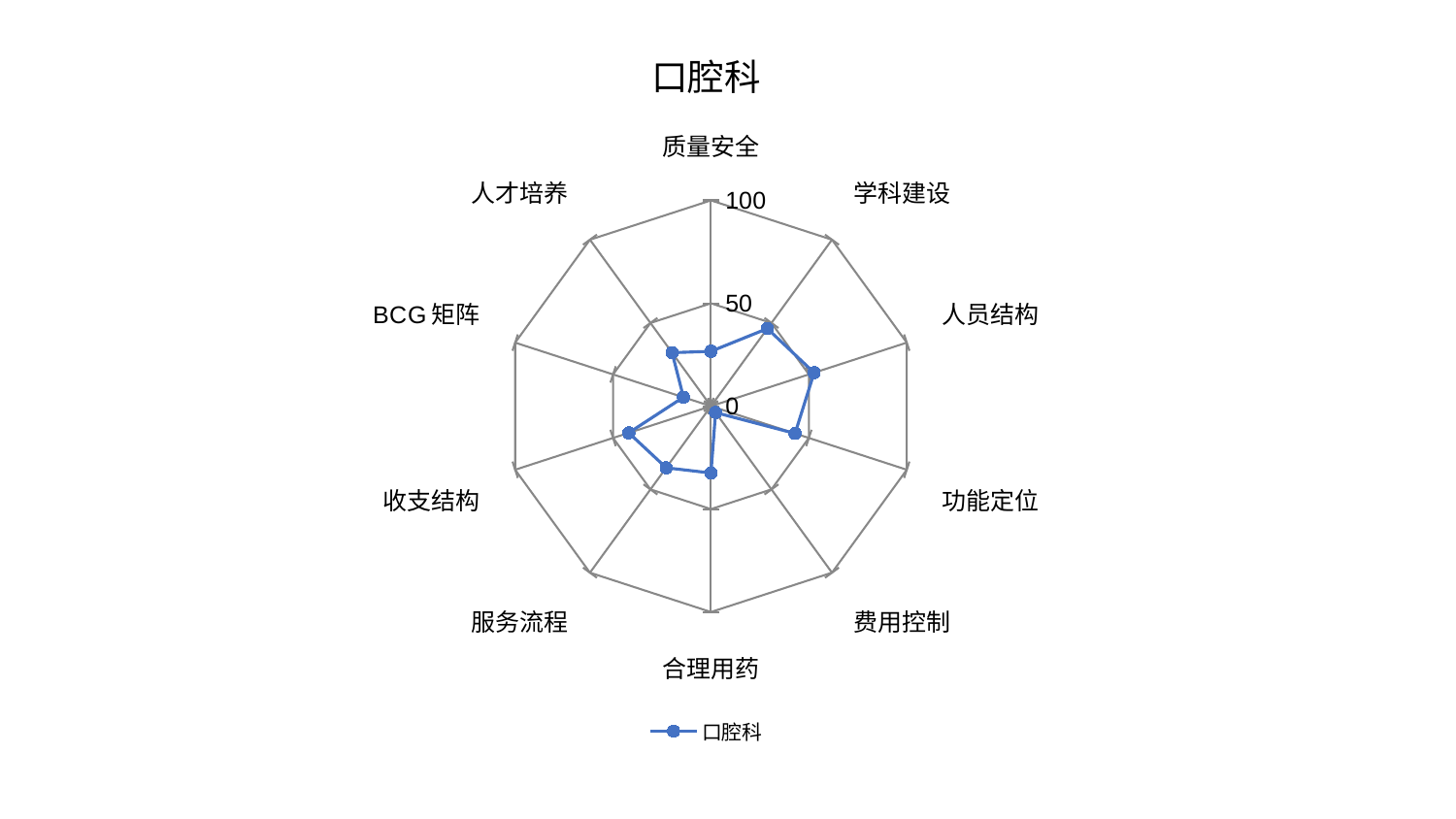

### Chart: 口腔科

| Category | 口腔科 |
|---|---|
| 质量安全 | 26.66205162134043 |
| 学科建设 | 46.62014225125526 |
| 人员结构 | 52.6652529075467 |
| 功能定位 | 42.97137105152376 |
| 费用控制 | 3.828117217046496 |
| 合理用药 | 32.484515574084114 |
| 服务流程 | 37.00199897418038 |
| 收支结构 | 41.97897768764514 |
| BCG矩阵 | 14.06762589050694 |
| 人才培养 | 32.157290299098314 |
107